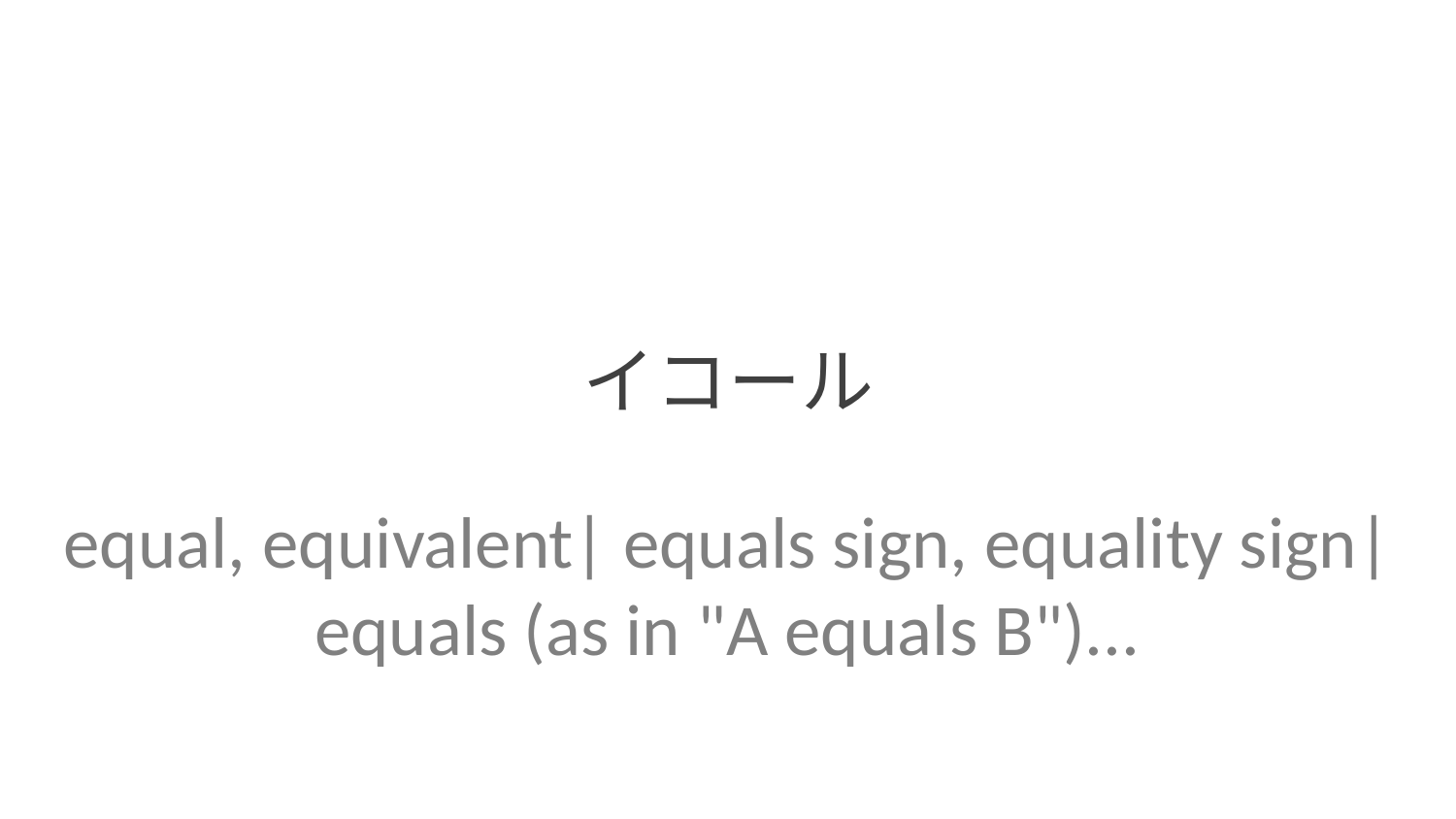

イコール
equal, equivalent| equals sign, equality sign| equals (as in "A equals B")...